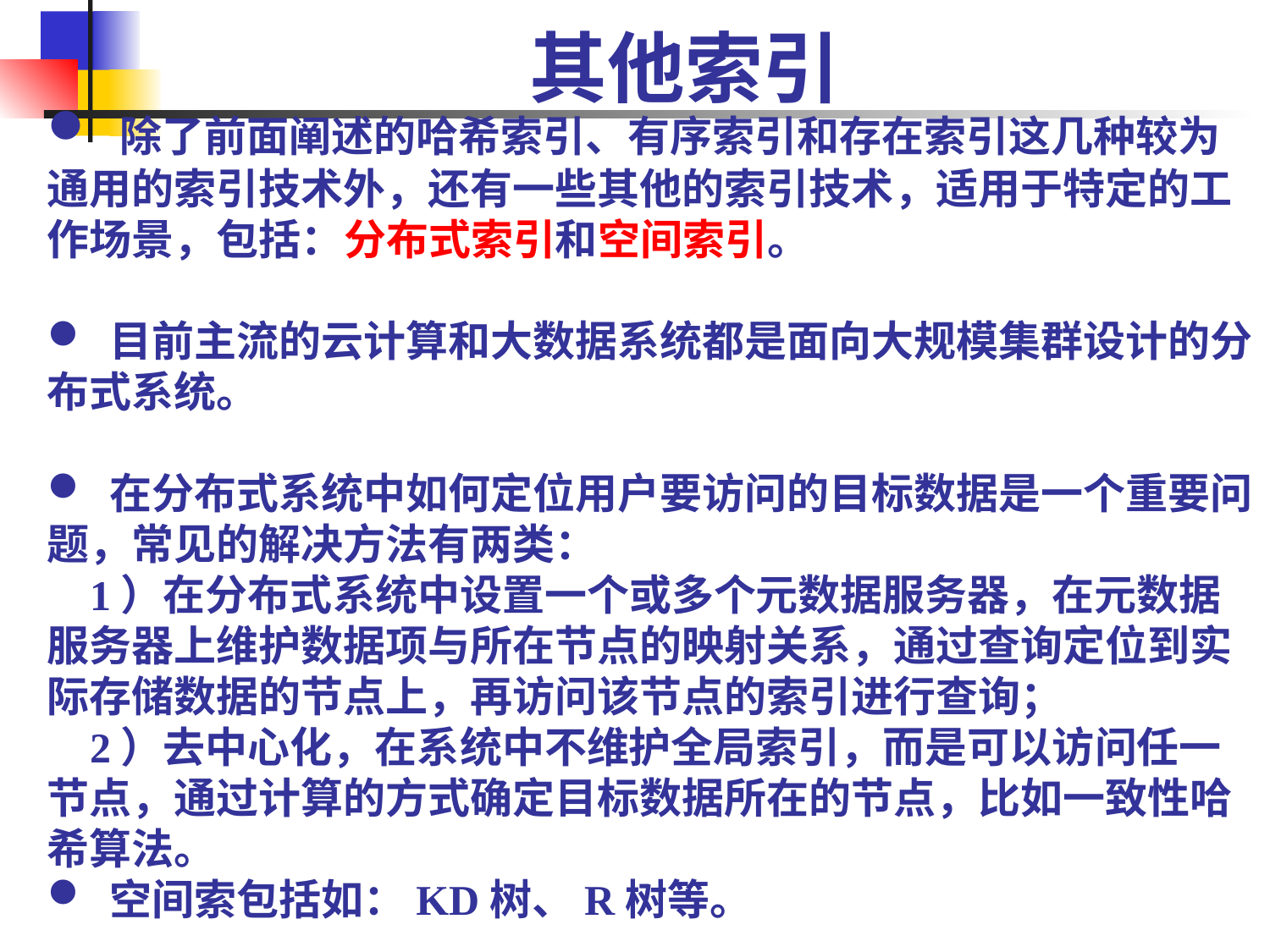

# 其他索引
 除了前面阐述的哈希索引、有序索引和存在索引这几种较为通用的索引技术外，还有一些其他的索引技术，适用于特定的工作场景，包括：分布式索引和空间索引。

 目前主流的云计算和大数据系统都是面向大规模集群设计的分布式系统。

 在分布式系统中如何定位用户要访问的目标数据是一个重要问题，常见的解决方法有两类：
    1）在分布式系统中设置一个或多个元数据服务器，在元数据服务器上维护数据项与所在节点的映射关系，通过查询定位到实际存储数据的节点上，再访问该节点的索引进行查询；
    2）去中心化，在系统中不维护全局索引，而是可以访问任一节点，通过计算的方式确定目标数据所在的节点，比如一致性哈希算法。
 空间索包括如：KD树、R树等。